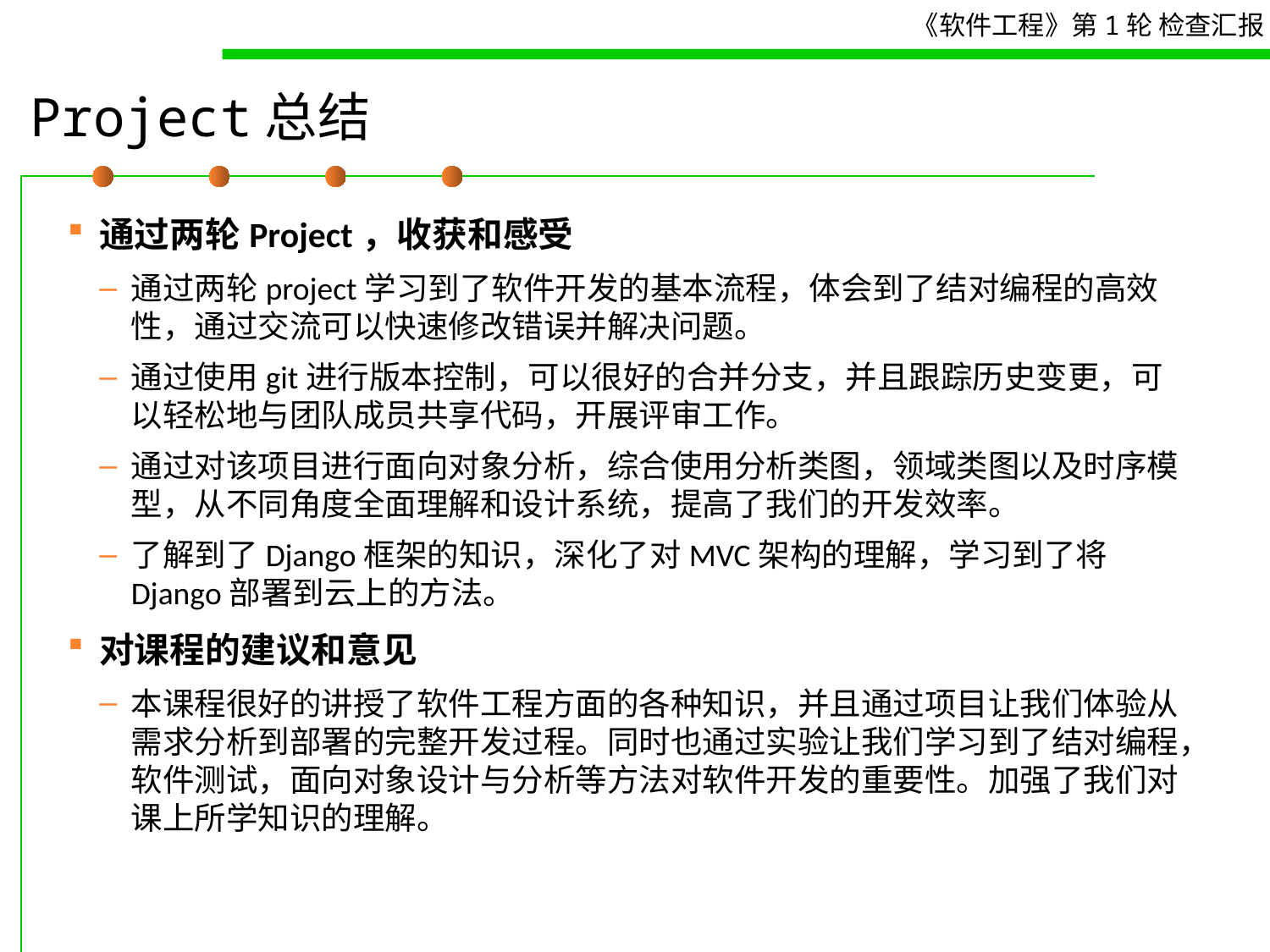

# Project总结
通过两轮Project，收获和感受
通过两轮project学习到了软件开发的基本流程，体会到了结对编程的高效性，通过交流可以快速修改错误并解决问题。
通过使用git进行版本控制，可以很好的合并分支，并且跟踪历史变更，可以轻松地与团队成员共享代码，开展评审工作。
通过对该项目进行面向对象分析，综合使用分析类图，领域类图以及时序模型，从不同角度全面理解和设计系统，提高了我们的开发效率。
了解到了Django框架的知识，深化了对MVC架构的理解，学习到了将Django部署到云上的方法。
对课程的建议和意见
本课程很好的讲授了软件工程方面的各种知识，并且通过项目让我们体验从需求分析到部署的完整开发过程。同时也通过实验让我们学习到了结对编程，软件测试，面向对象设计与分析等方法对软件开发的重要性。加强了我们对课上所学知识的理解。